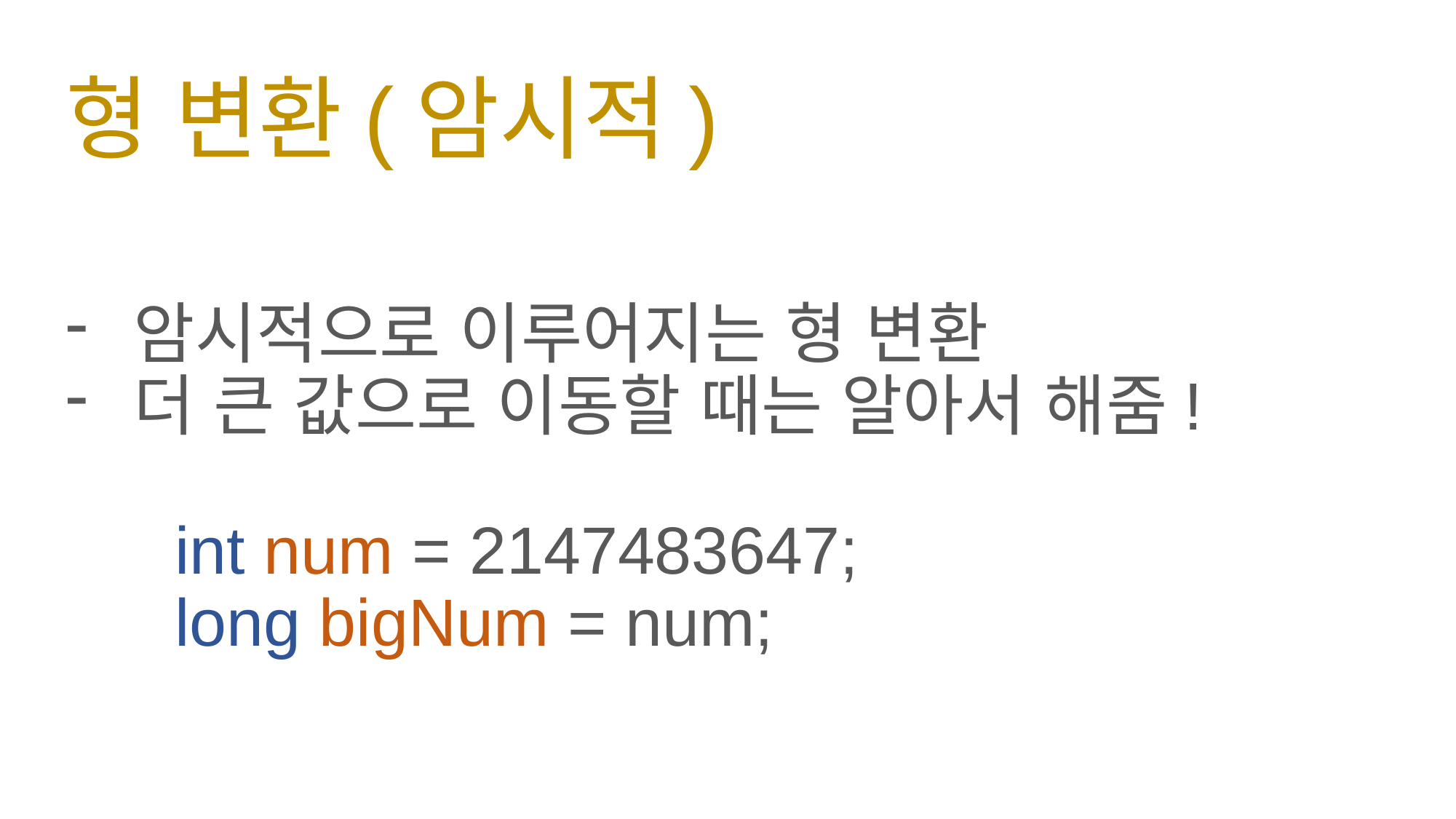

# 형 변환(암시적)
암시적으로 이루어지는 형 변환
더 큰 값으로 이동할 때는 알아서 해줌!

   	int num = 2147483647;
	long bigNum = num;